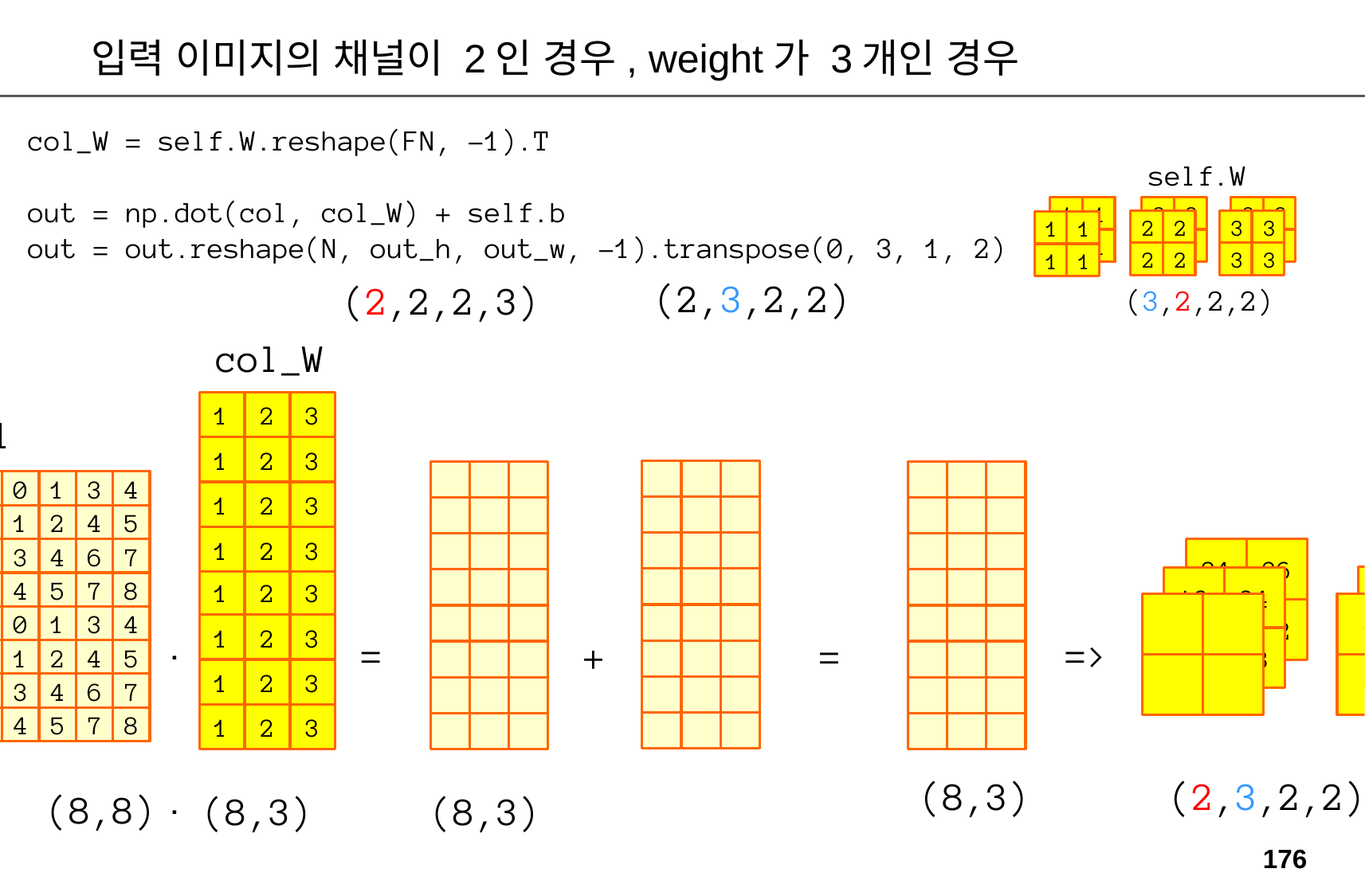

입력 이미지의 채널이 2인 경우, weight가 3개인 경우
col_W = self.W.reshape(FN, -1).T

out = np.dot(col, col_W) + self.b
out = out.reshape(N, out_h, out_w, -1).transpose(0, 3, 1, 2)
self.W
self.b
1
1
1
1
2
2
2
2
3
3
3
3
0
0
0
2
2
2
2
3
3
3
3
1
1
1
1
(3,)
(3,2,2,2)
(2,3,2,2)
(2,2,2,3)
col_W
1
2
3
col
1
2
3

0
1
3
4
0
1
3
4
1
2
4
5
1
2
4
5
3
4
6
7
3
4
6
7
4
5
7
8
4
5
7
8
0
1
3
4
0
1
3
4
1
2
4
5
1
2
4
5
3
4
6
7
3
4
6
7
4
5
7
8
4
5
7
8
1
2
3
1
2
3
24
36
60
72
24
36
60
72
16
24
40
48
16
24
40
48
1
2
3

.
1
2
3
=
=>
=
+
1
2
3
1
2
3
(8,3)
(2,3,2,2)
.
(8,8)
(8,3)
(8,3)